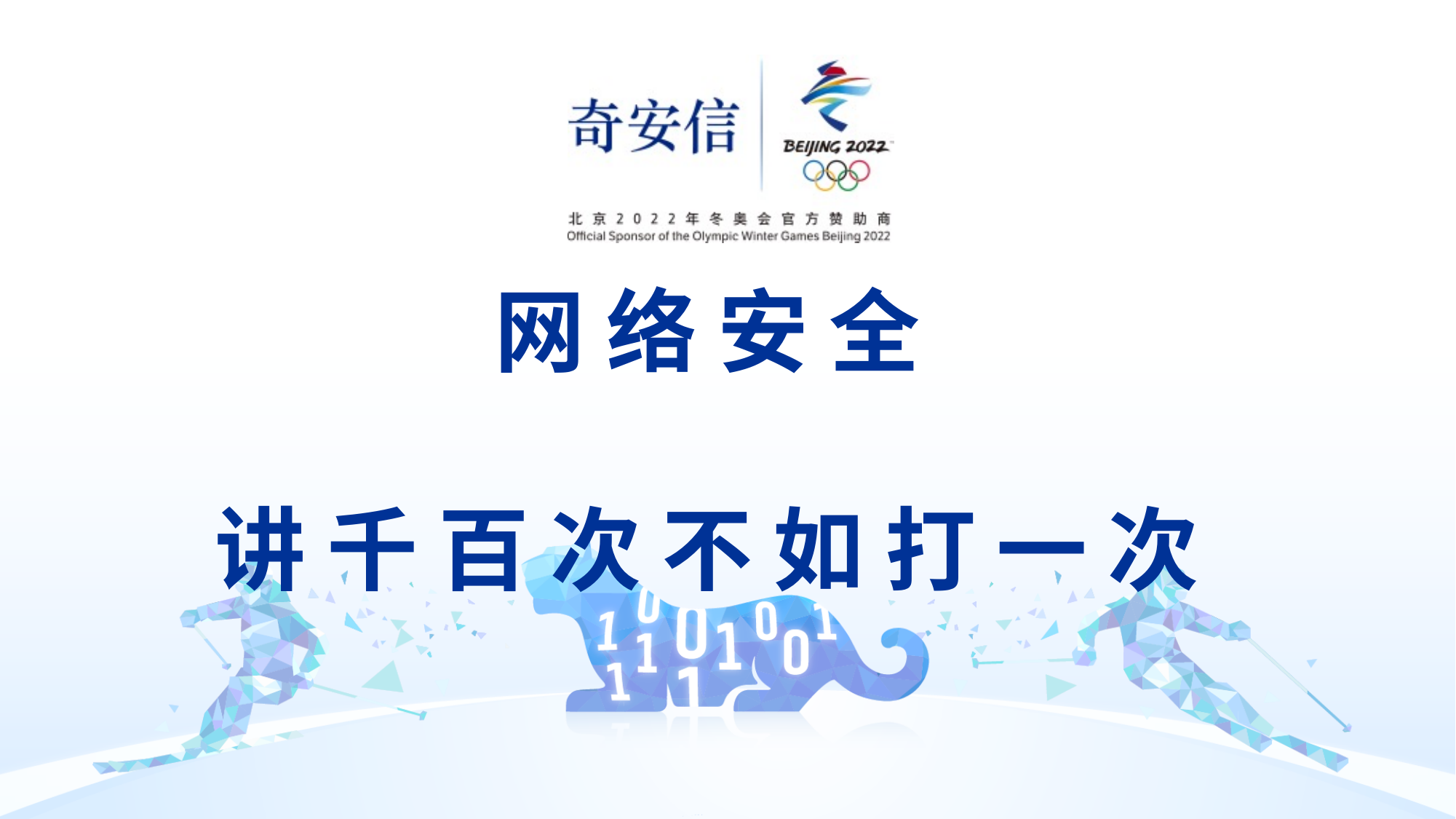

网 络 安 全
讲 千 百 次 不 如 打 一 次